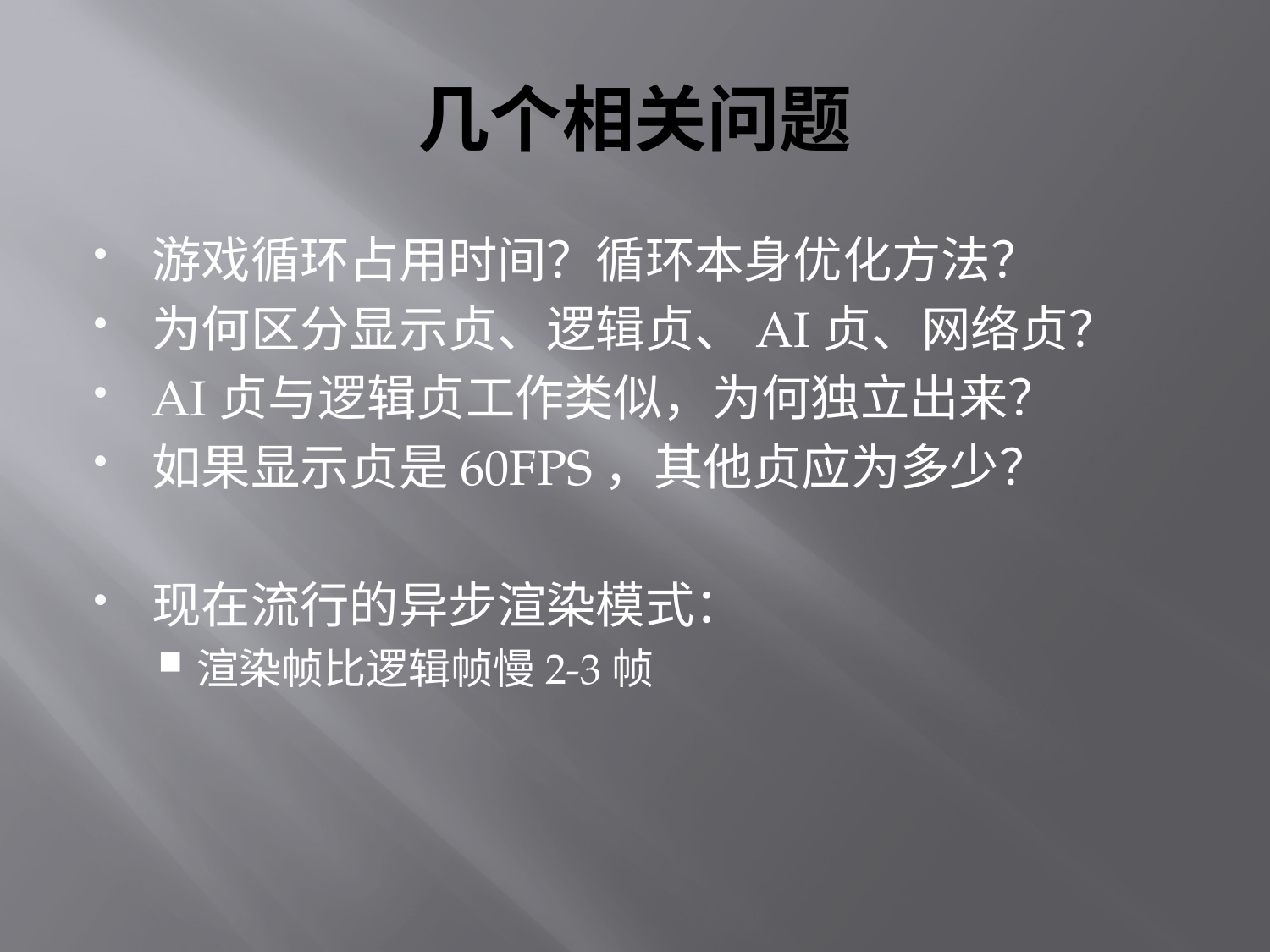

# 几个相关问题
游戏循环占用时间？循环本身优化方法？
为何区分显示贞、逻辑贞、AI贞、网络贞？
AI贞与逻辑贞工作类似，为何独立出来？
如果显示贞是60FPS，其他贞应为多少？

现在流行的异步渲染模式：
渲染帧比逻辑帧慢2-3帧